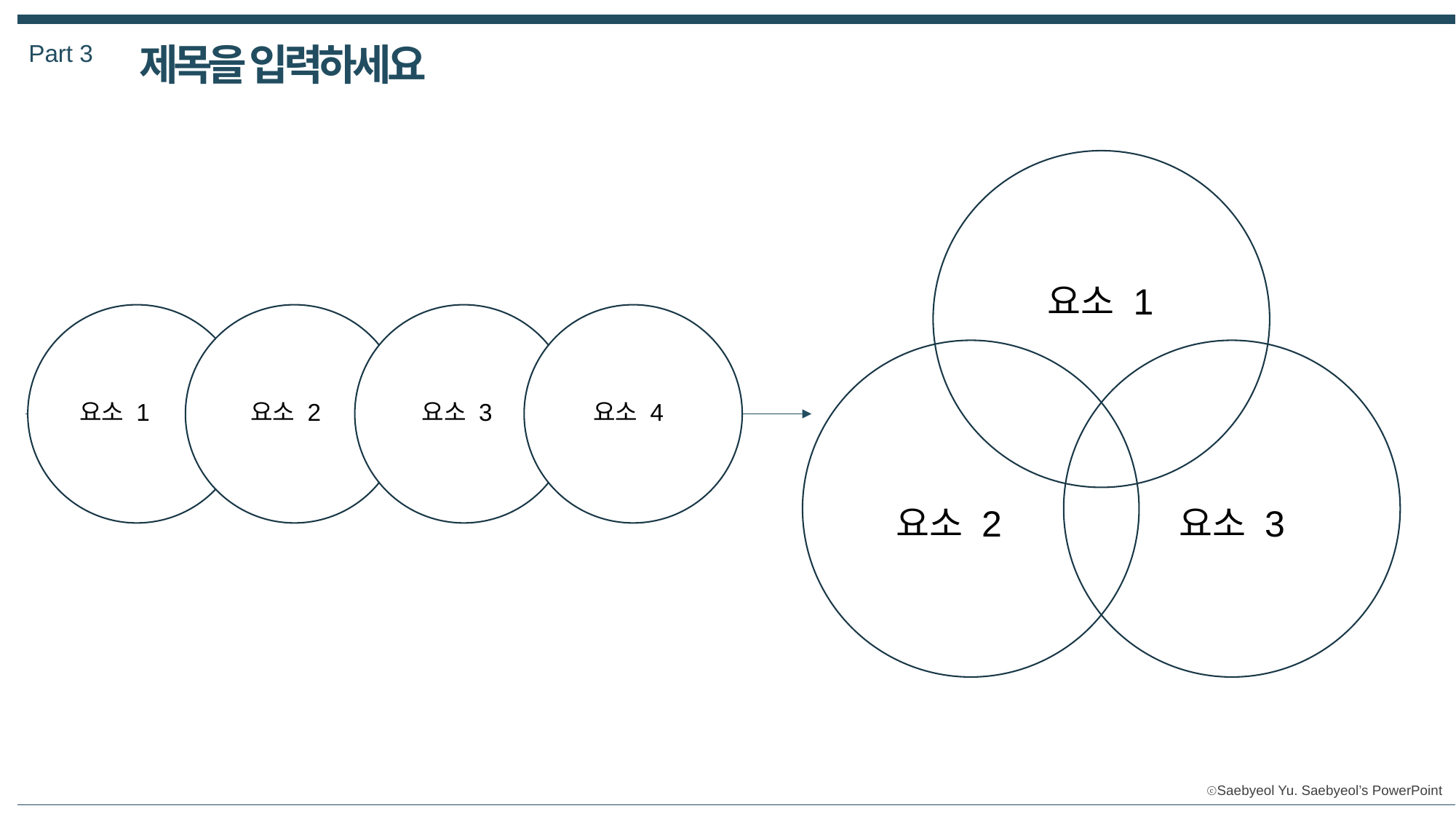

Part 3
제목을 입력하세요

요소 1

요소 1
요소 2
요소 3
요소 4
요소 2
요소 3